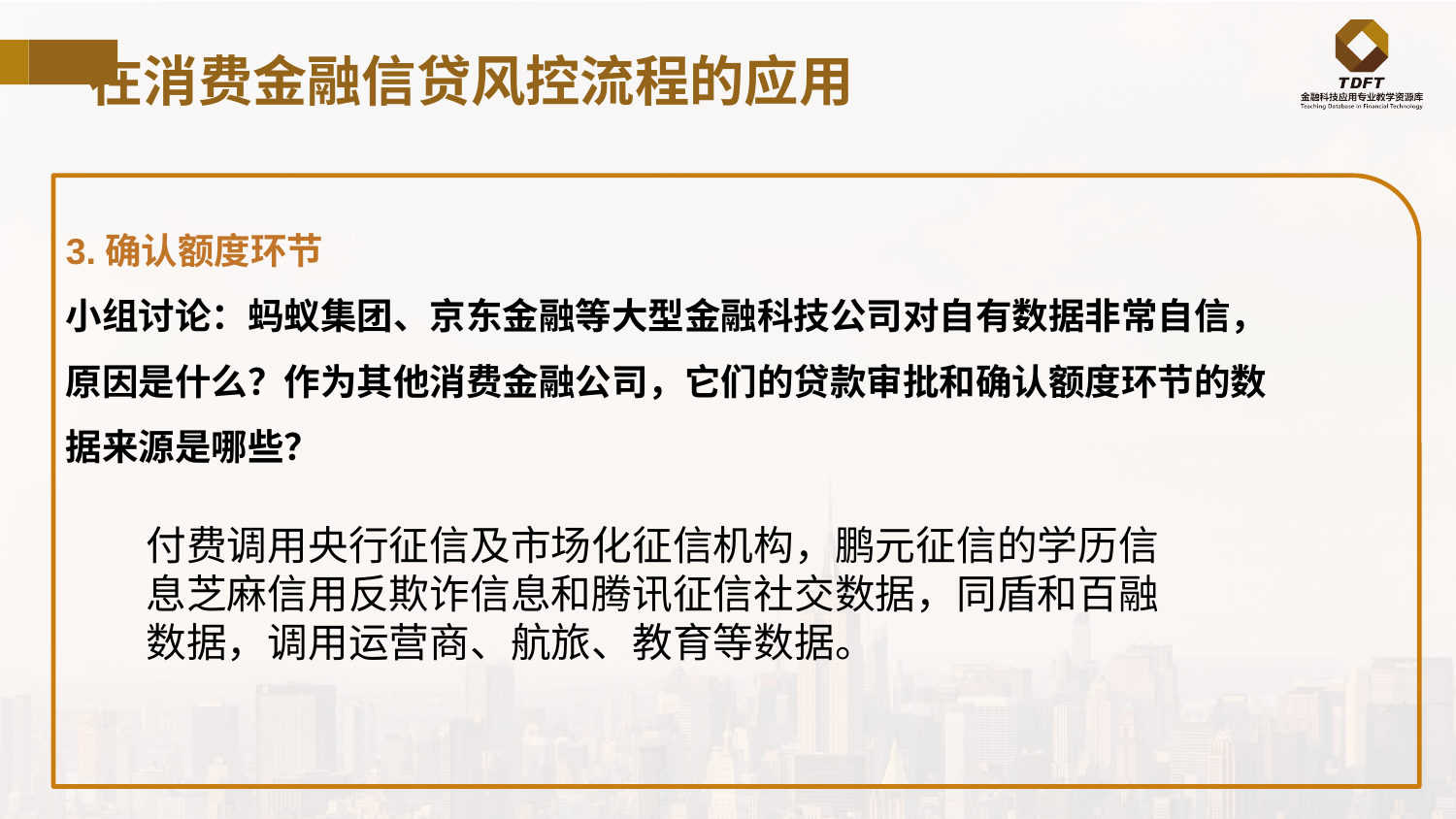

在消费金融信贷风控流程的应用

3.确认额度环节
小组讨论：蚂蚁集团、京东金融等大型金融科技公司对自有数据非常自信，原因是什么？作为其他消费金融公司，它们的贷款审批和确认额度环节的数据来源是哪些？
付费调用央行征信及市场化征信机构，鹏元征信的学历信息芝麻信用反欺诈信息和腾讯征信社交数据，同盾和百融数据，调用运营商、航旅、教育等数据。